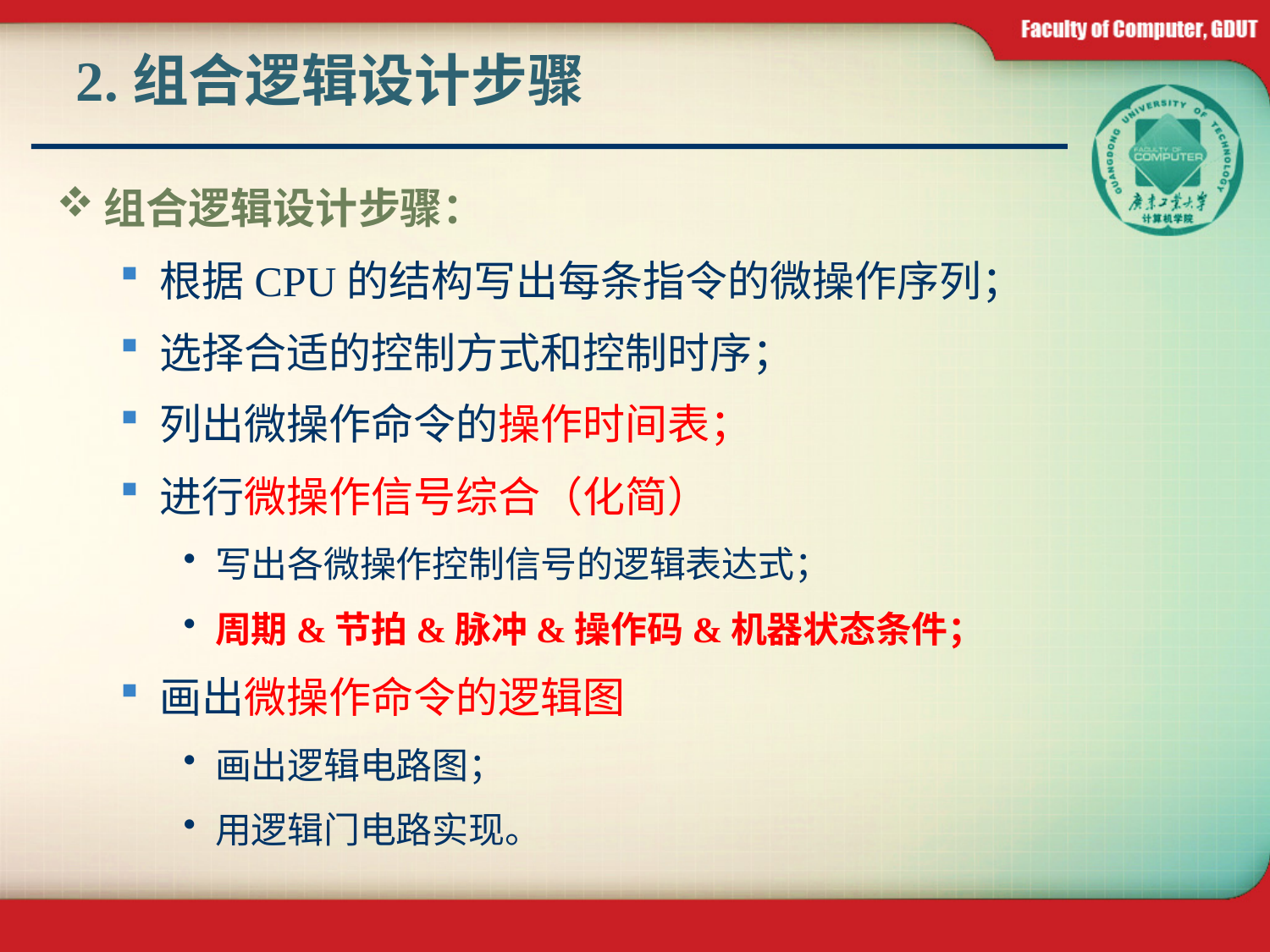

# 2.组合逻辑设计步骤
组合逻辑设计步骤：
根据CPU的结构写出每条指令的微操作序列；
选择合适的控制方式和控制时序；
列出微操作命令的操作时间表；
进行微操作信号综合（化简）
写出各微操作控制信号的逻辑表达式；
周期&节拍&脉冲&操作码&机器状态条件；
画出微操作命令的逻辑图
画出逻辑电路图；
用逻辑门电路实现。